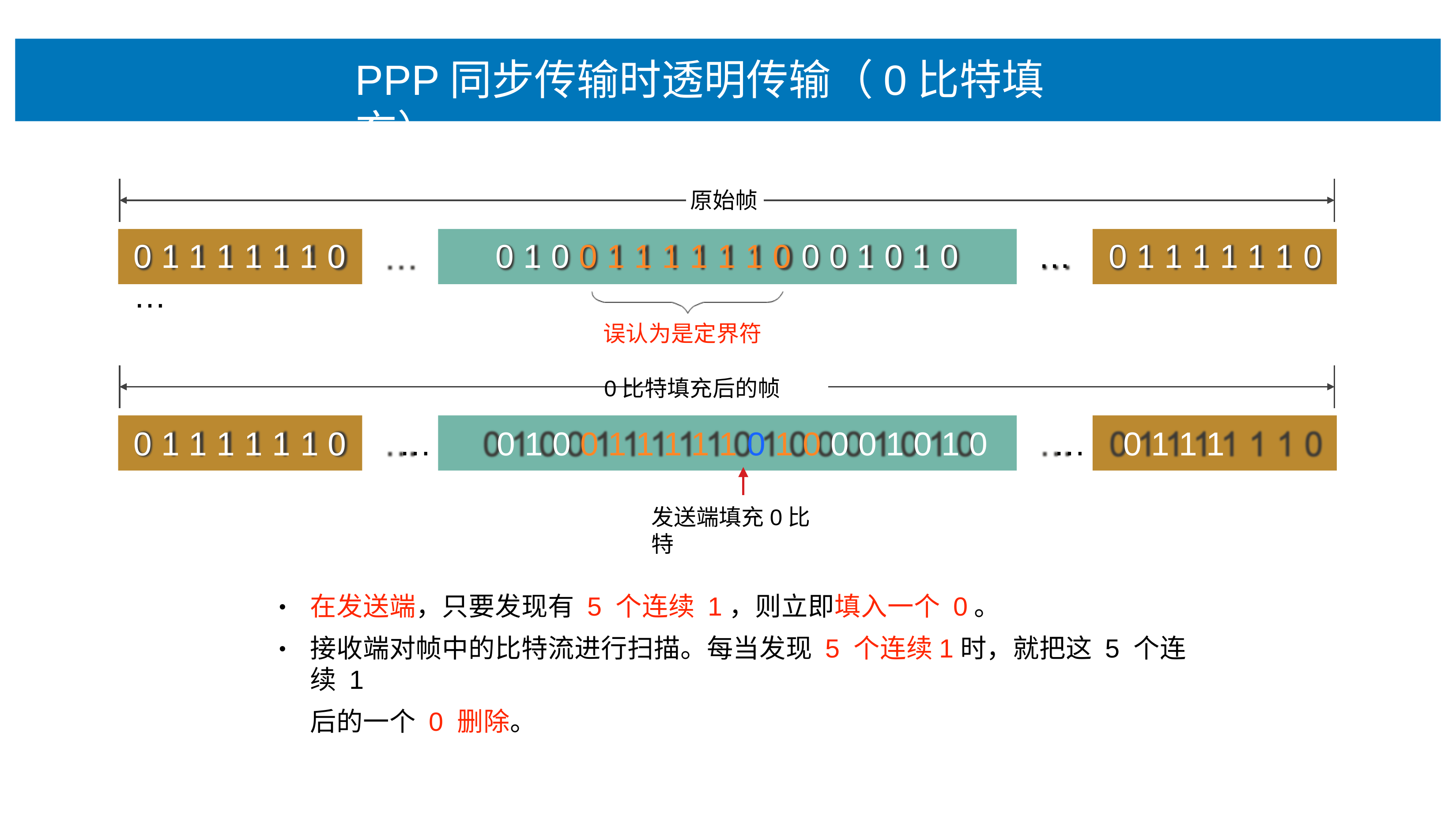

# PPP同步传输时透明传输（0⽐特填充）

原始帧

0 1 1 1 1 1 1 0	…
0 1 0 0 1 1 1 1 1 1 0 0 0 1 0 1 0
…	0 1 1 1 1 1 1 0

误认为是定界符

0⽐特填充后的帧
0 1 1 1 1 1 1 0	…	0 1 0 0 1 1 1 1 1 0 1 0 0 0 1 0 1 0	…	0 1 1 1 1 1 1 0

发送端填充0⽐特
在发送端，只要发现有 5 个连续 1，则⽴即填⼊⼀个 0。
接收端对帧中的⽐特流进⾏扫描。每当发现 5 个连续1时，就把这 5 个连续 1
后的⼀个 0 删除。
•
•